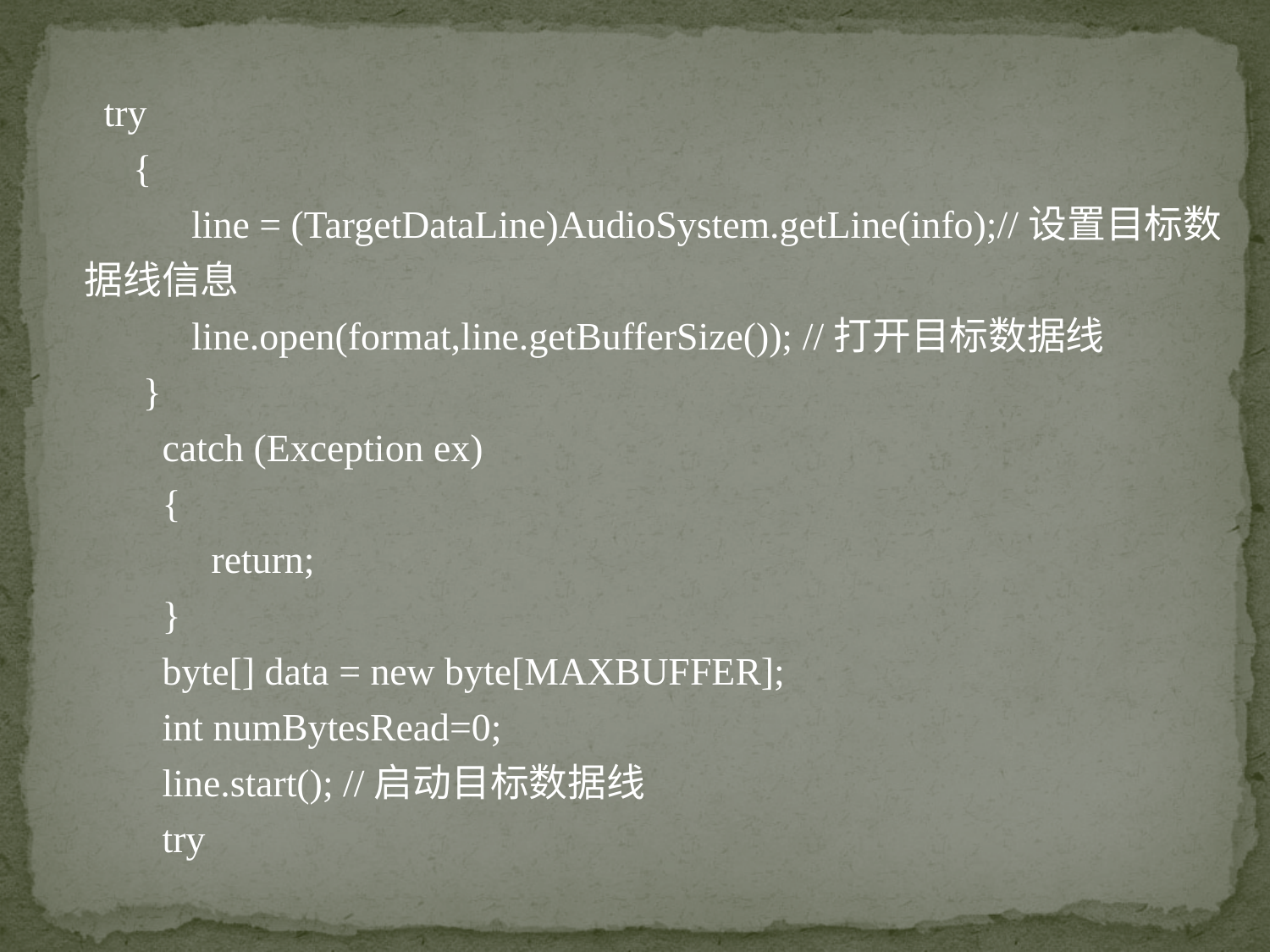

try
     {
           line = (TargetDataLine)AudioSystem.getLine(info);//设置目标数据线信息
           line.open(format,line.getBufferSize()); //打开目标数据线
      }
        catch (Exception ex)
        {
	return;
        }
        byte[] data = new byte[MAXBUFFER];
        int numBytesRead=0;
        line.start(); //启动目标数据线
        try